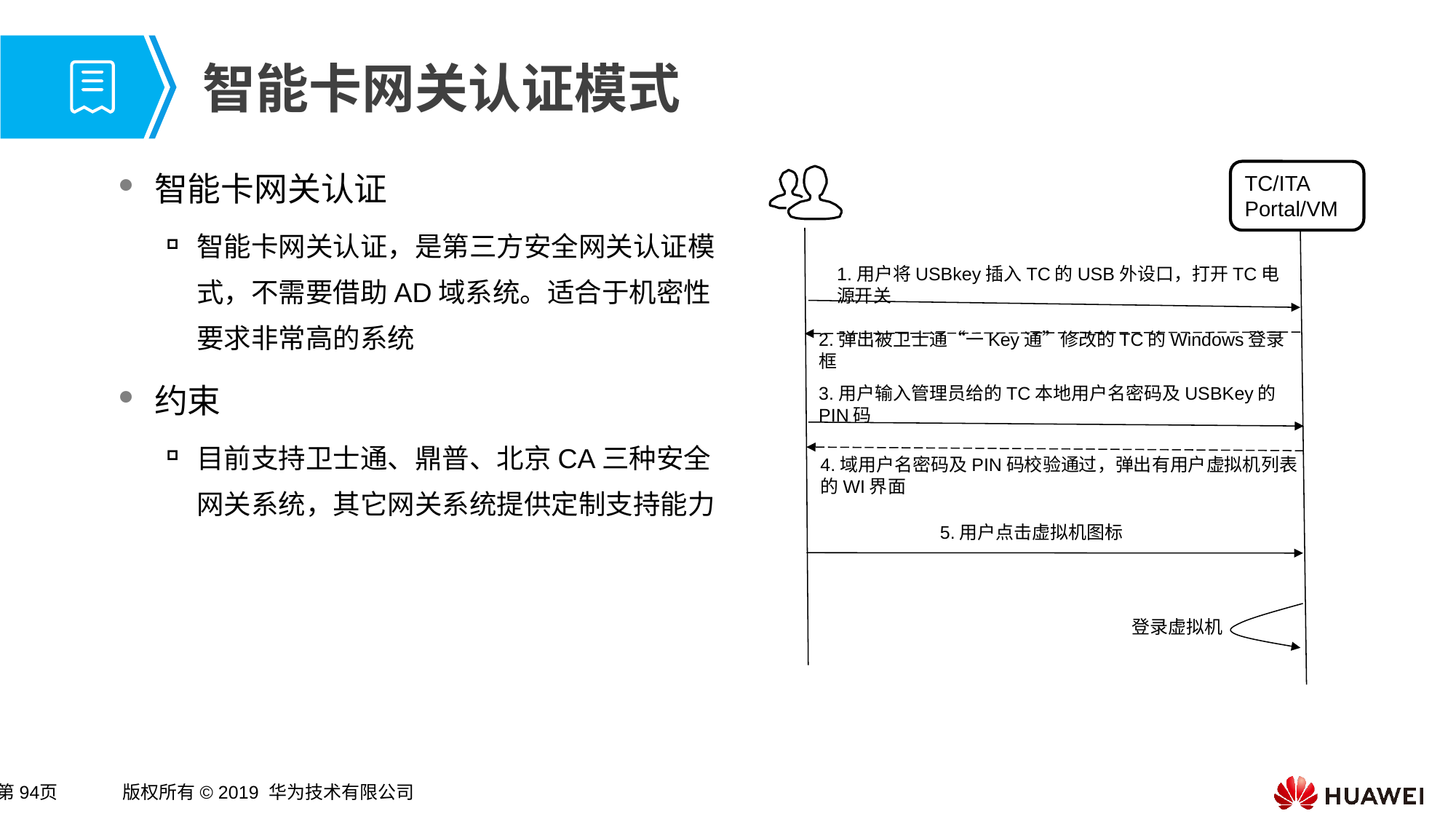

# 智能卡网关认证模式
智能卡网关认证
智能卡网关认证，是第三方安全网关认证模式，不需要借助AD域系统。适合于机密性要求非常高的系统
约束
目前支持卫士通、鼎普、北京CA三种安全网关系统，其它网关系统提供定制支持能力

TC/ITA Portal/VM

1.用户将USBkey插入TC的USB外设口，打开TC电源开关
2.弹出被卫士通“一Key通”修改的TC的Windows登录框
3.用户输入管理员给的TC本地用户名密码及USBKey的PIN码
4.域用户名密码及PIN码校验通过，弹出有用户虚拟机列表的WI界面
5.用户点击虚拟机图标

登录虚拟机